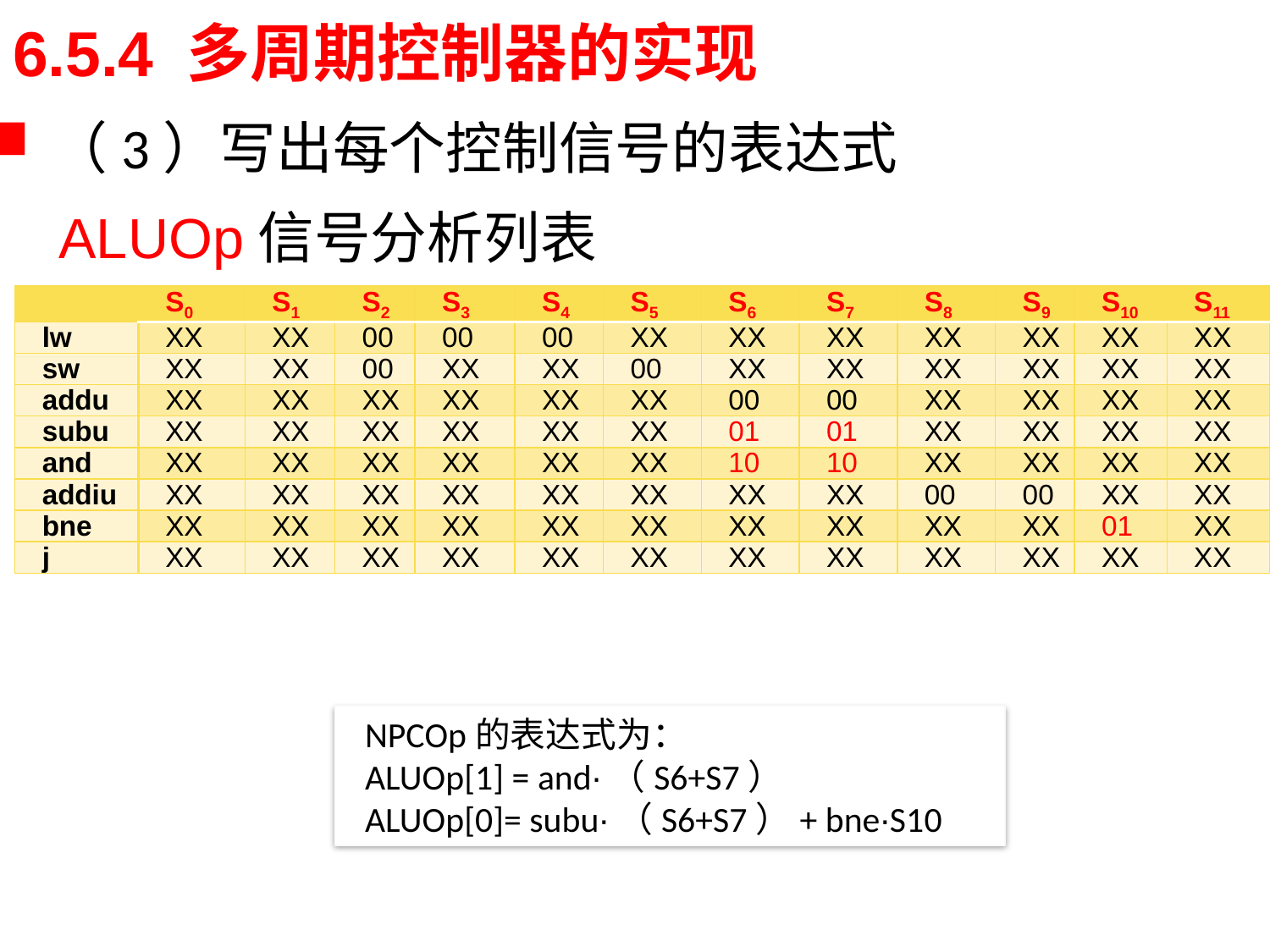

# 6.5.4 多周期控制器的实现

（3）写出每个控制信号的表达式
 ALUOp信号分析列表
|  | S0 | S1 | S2 | S3 | S4 | S5 | S6 | S7 | S8 | S9 | S10 | S11 |
| --- | --- | --- | --- | --- | --- | --- | --- | --- | --- | --- | --- | --- |
| lw | XX | XX | 00 | 00 | 00 | XX | XX | XX | XX | XX | XX | XX |
| sw | XX | XX | 00 | XX | XX | 00 | XX | XX | XX | XX | XX | XX |
| addu | XX | XX | XX | XX | XX | XX | 00 | 00 | XX | XX | XX | XX |
| subu | XX | XX | XX | XX | XX | XX | 01 | 01 | XX | XX | XX | XX |
| and | XX | XX | XX | XX | XX | XX | 10 | 10 | XX | XX | XX | XX |
| addiu | XX | XX | XX | XX | XX | XX | XX | XX | 00 | 00 | XX | XX |
| bne | XX | XX | XX | XX | XX | XX | XX | XX | XX | XX | 01 | XX |
| j | XX | XX | XX | XX | XX | XX | XX | XX | XX | XX | XX | XX |
NPCOp的表达式为：
ALUOp[1] = and∙（S6+S7）
ALUOp[0]= subu∙（S6+S7）+ bne∙S10